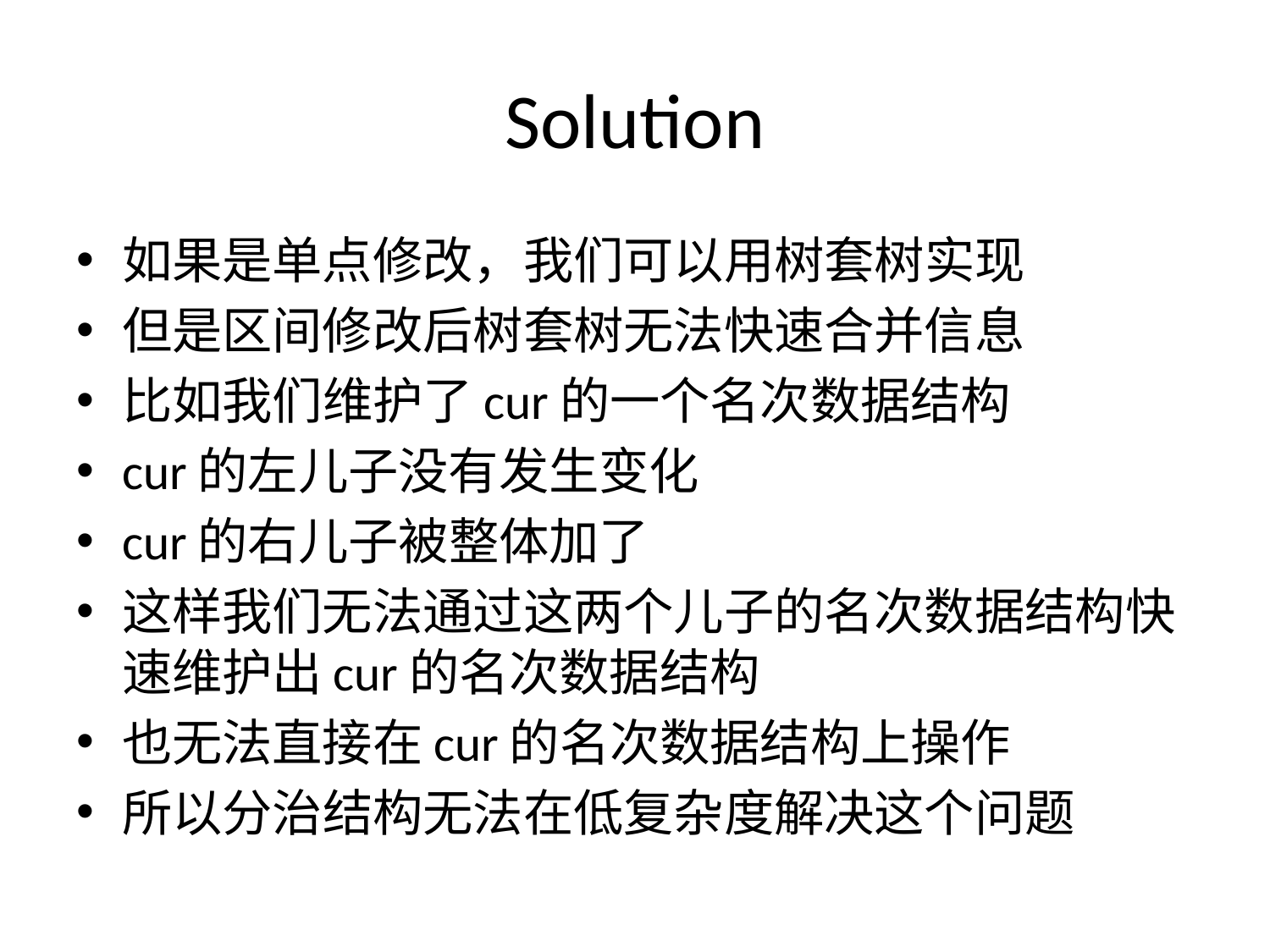

# Solution
如果是单点修改，我们可以用树套树实现
但是区间修改后树套树无法快速合并信息
比如我们维护了cur的一个名次数据结构
cur的左儿子没有发生变化
cur的右儿子被整体加了
这样我们无法通过这两个儿子的名次数据结构快速维护出cur的名次数据结构
也无法直接在cur的名次数据结构上操作
所以分治结构无法在低复杂度解决这个问题